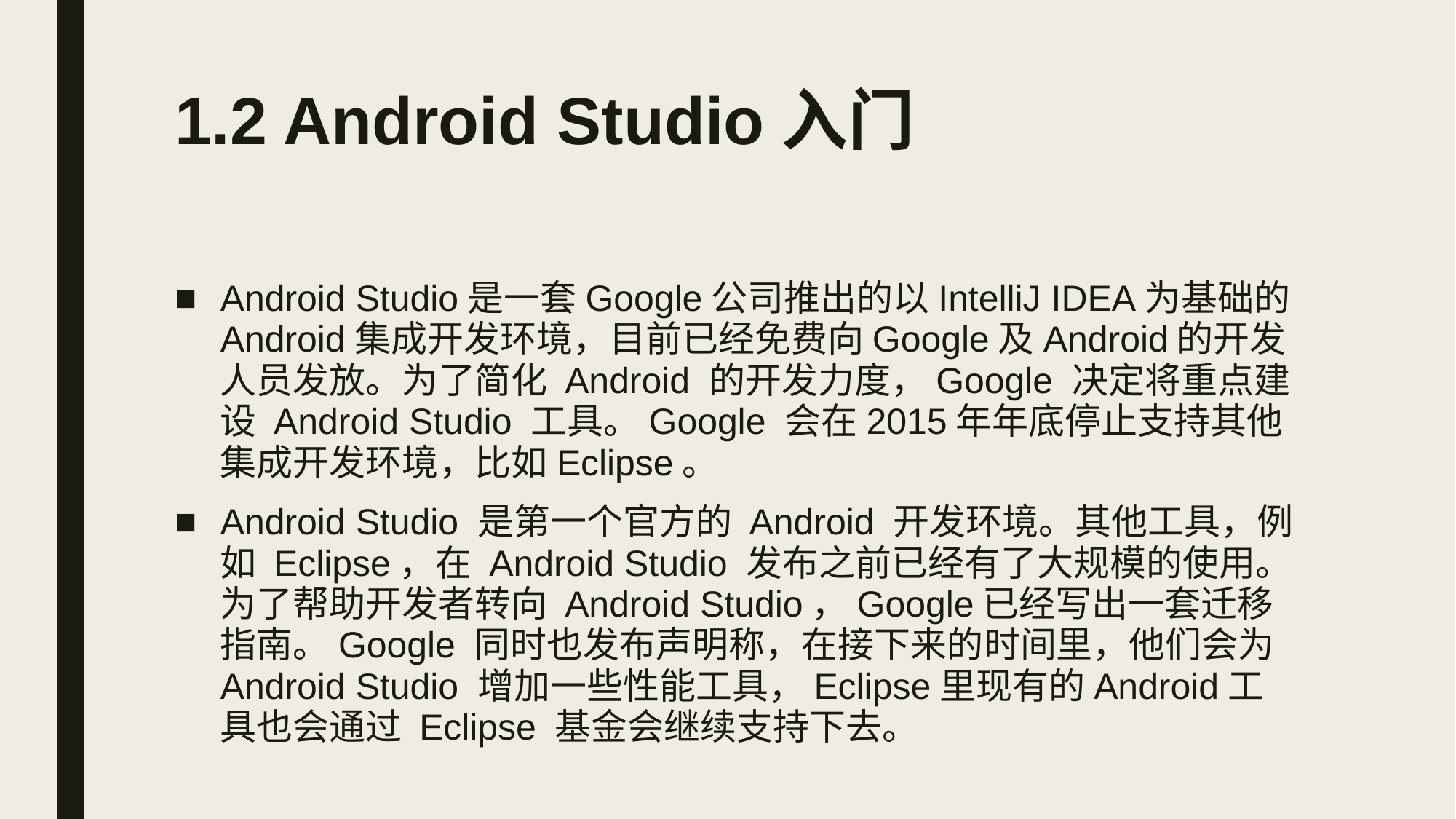

# 1.2 Android Studio入门
Android Studio是一套Google公司推出的以IntelliJ IDEA为基础的Android集成开发环境，目前已经免费向Google及Android的开发人员发放。为了简化 Android 的开发力度，Google 决定将重点建设 Android Studio 工具。Google 会在2015年年底停止支持其他集成开发环境，比如Eclipse。
Android Studio 是第一个官方的 Android 开发环境。其他工具，例如 Eclipse，在 Android Studio 发布之前已经有了大规模的使用。为了帮助开发者转向 Android Studio，Google已经写出一套迁移指南。Google 同时也发布声明称，在接下来的时间里，他们会为 Android Studio 增加一些性能工具，Eclipse里现有的Android工具也会通过 Eclipse 基金会继续支持下去。